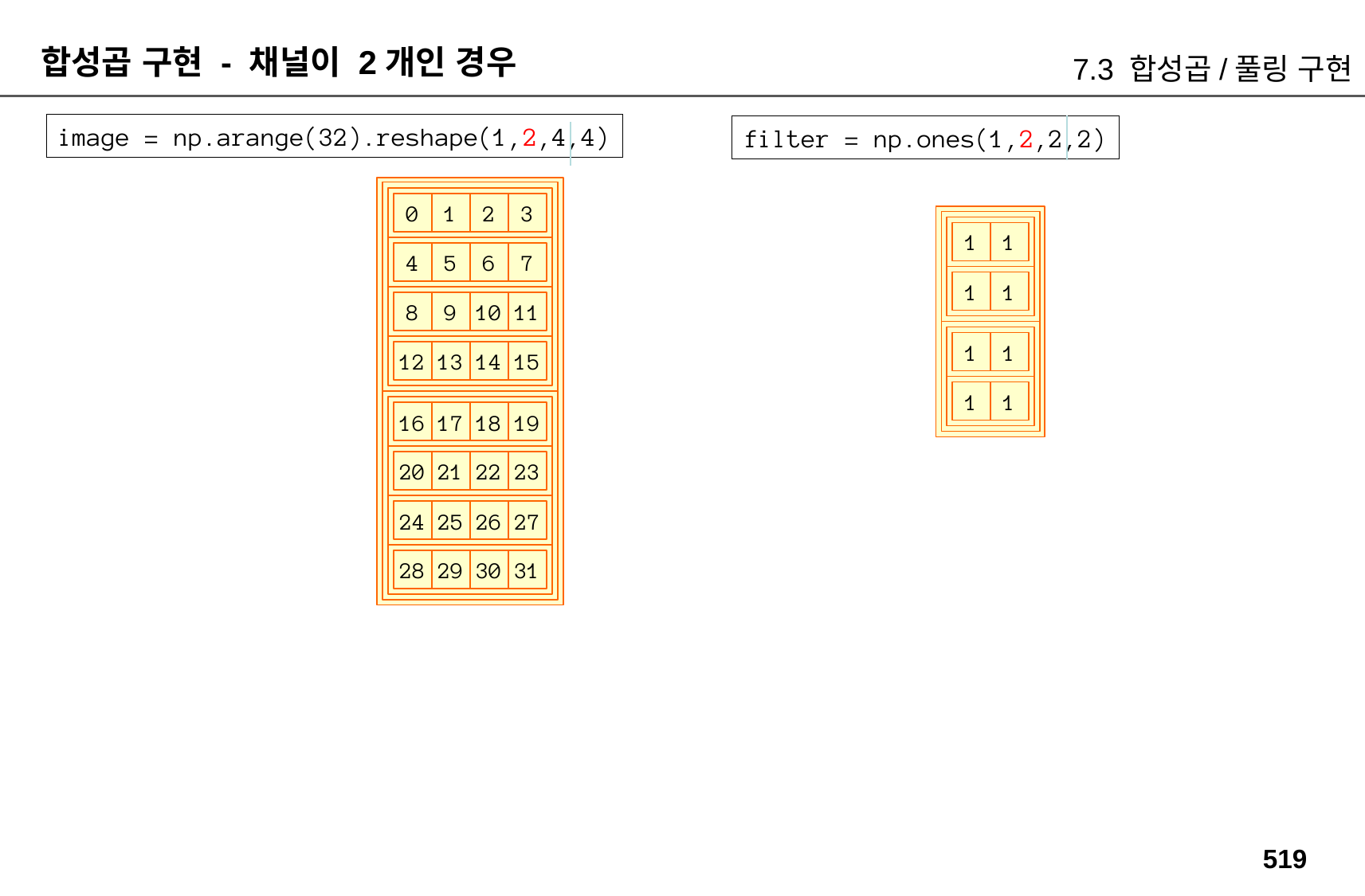

합성곱 구현 - 채널이 2개인 경우
7.3 합성곱/풀링 구현
image = np.arange(32).reshape(1,2,4,4)
filter = np.ones(1,2,2,2)

0
1
2
3

1
1

1
1

4
5
6
7

8
9
10
11

1
1

1
1

12
13
14
15

16
17
18
19

20
21
22
23

24
25
26
27

28
29
30
31